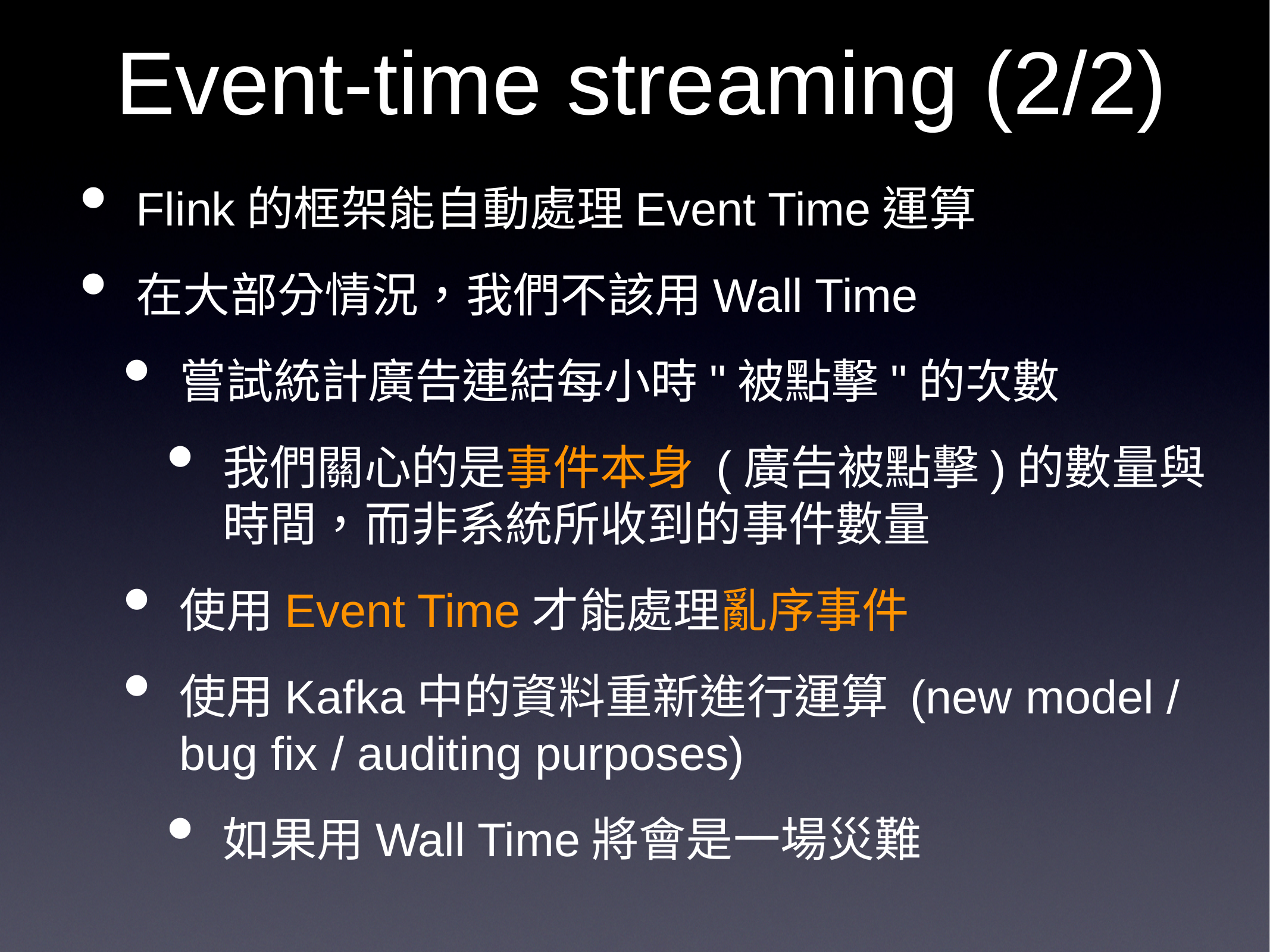

# Event-time streaming (2/2)
Flink的框架能自動處理Event Time運算
在大部分情況，我們不該用Wall Time
嘗試統計廣告連結每小時"被點擊"的次數
我們關心的是事件本身 (廣告被點擊)的數量與時間，而非系統所收到的事件數量
使用Event Time才能處理亂序事件
使用Kafka中的資料重新進行運算 (new model / bug fix / auditing purposes)
如果用Wall Time將會是一場災難